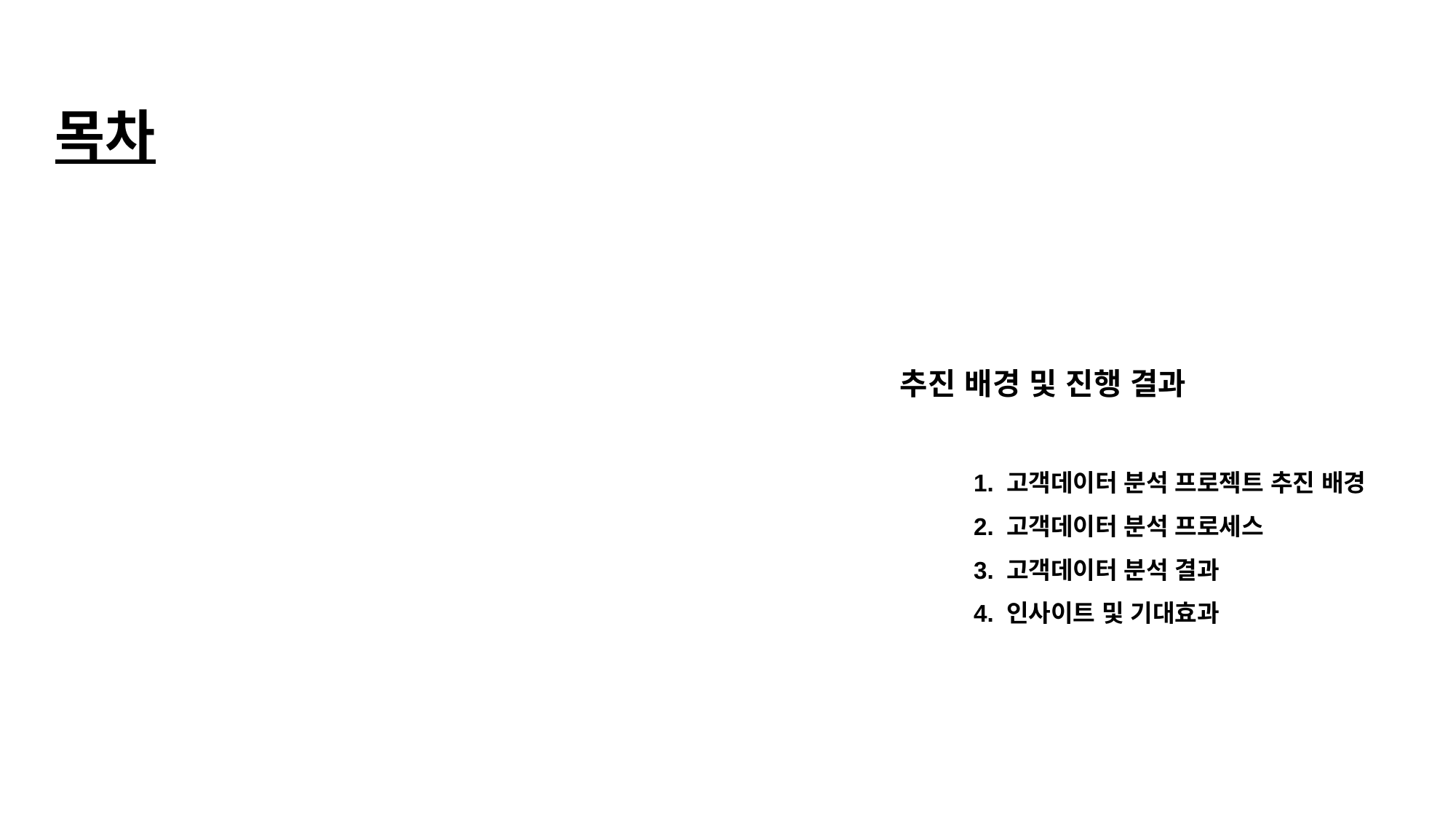

목차
추진 배경 및 진행 결과

1. 고객데이터 분석 프로젝트 추진 배경
2. 고객데이터 분석 프로세스
3. 고객데이터 분석 결과
4. 인사이트 및 기대효과